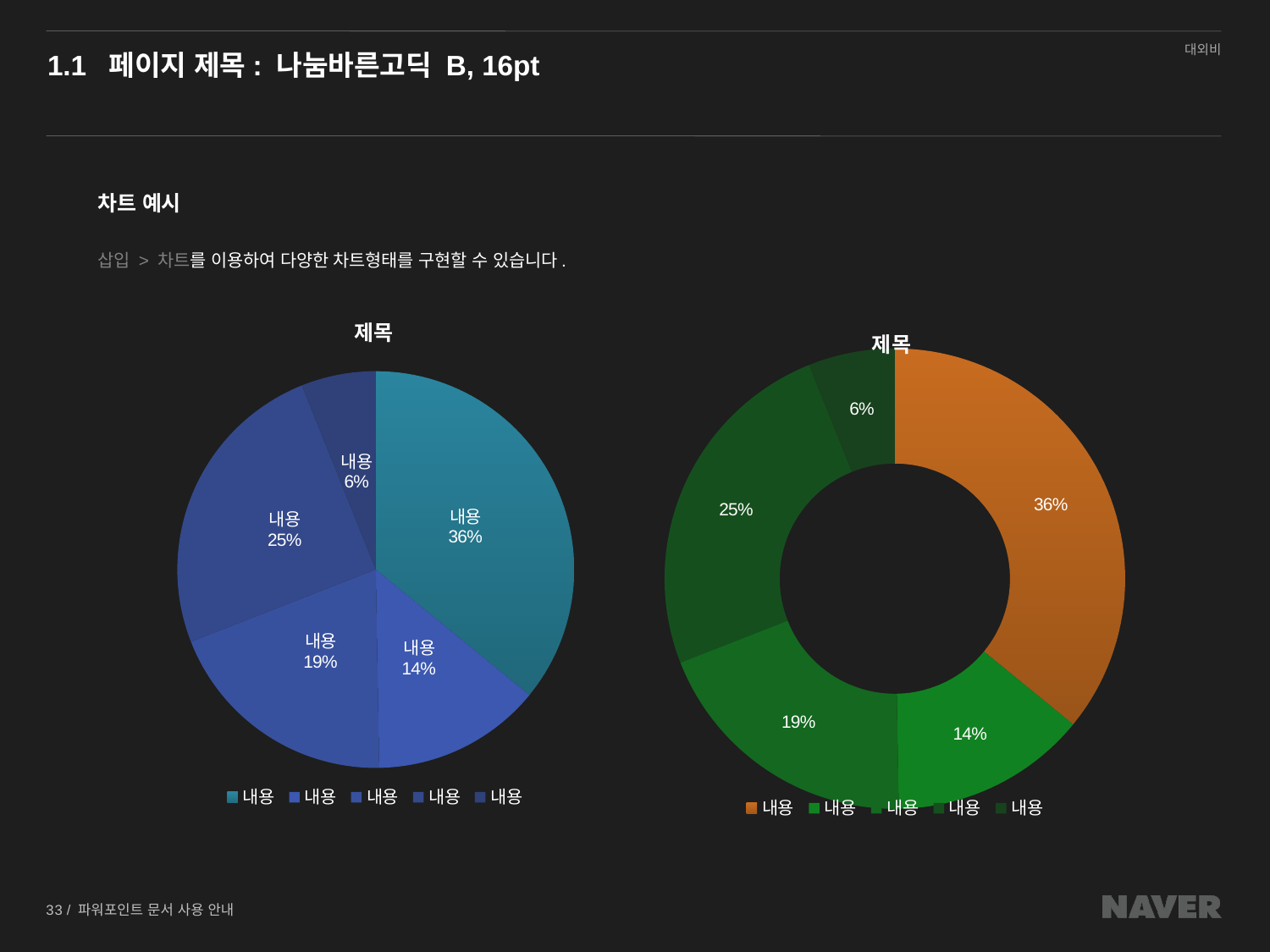

# 1.1  페이지 제목: 나눔바른고딕 B, 16pt

차트 예시

삽입 > 차트를 이용하여 다양한 차트형태를 구현할 수 있습니다.

### Chart: 제목

| Category | 내용 |
|---|---|
| 내용 | 6.5 |
| 내용 | 2.5 |
| 내용 | 3.5 |
| 내용 | 4.5 |
| 내용 | 1.1 |

### Chart: 제목

| Category | 내용 | 내용2 | 내용3 |
|---|---|---|---|
| 내용 | 6.5 | 3.2 | 2.1 |
| 내용 | 2.5 | 4.3 | 1.9000000000000001 |
| 내용 | 3.5 | 3.6 | 1.7000000000000004 |
| 내용 | 4.5 | 3.8 | 1.5 |
| 내용 | 1.1 | 4.0 | 2.2 |